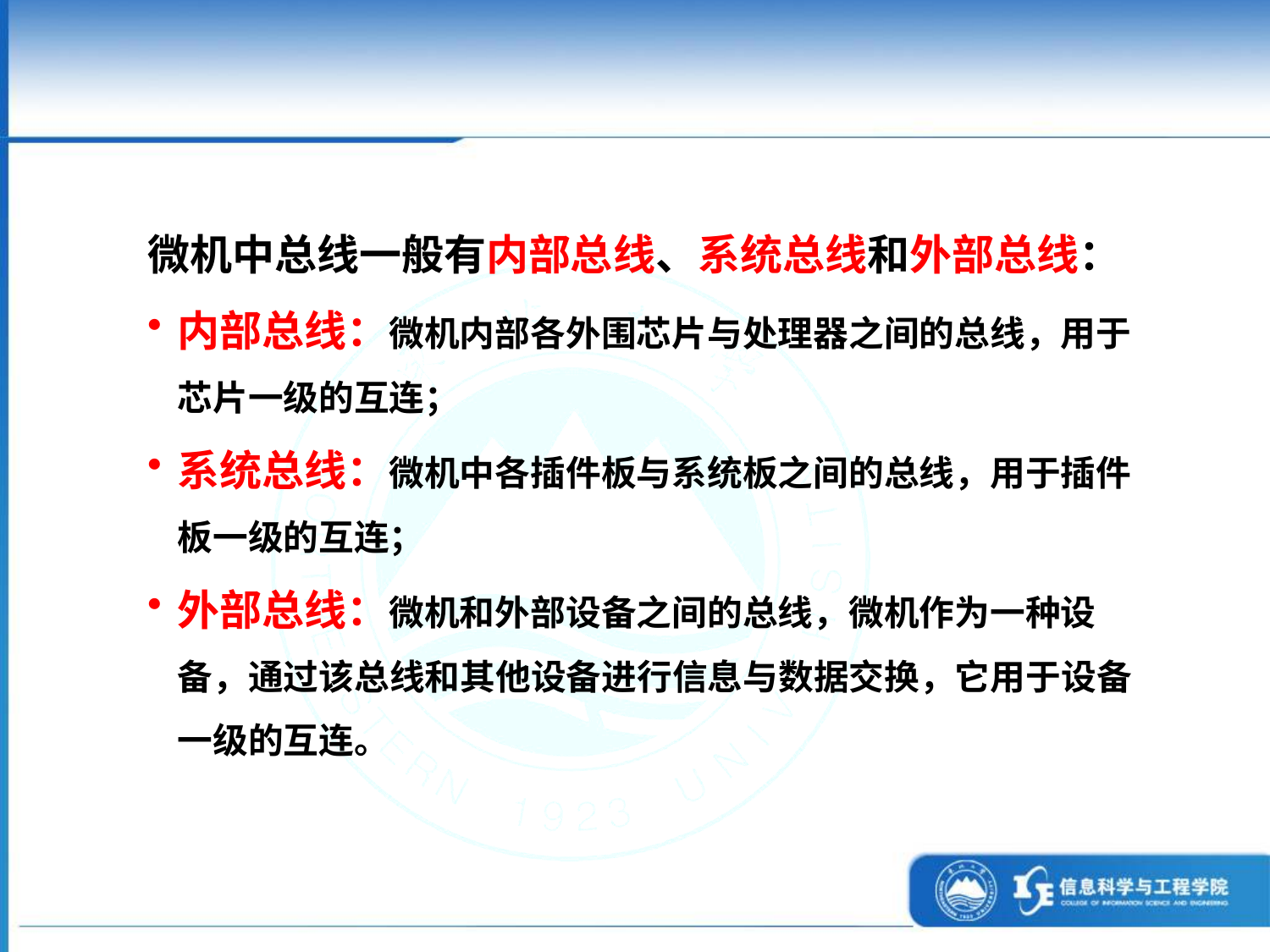

微机中总线一般有内部总线、系统总线和外部总线：
内部总线：微机内部各外围芯片与处理器之间的总线，用于芯片一级的互连；
系统总线：微机中各插件板与系统板之间的总线，用于插件板一级的互连；
外部总线：微机和外部设备之间的总线，微机作为一种设备，通过该总线和其他设备进行信息与数据交换，它用于设备一级的互连。